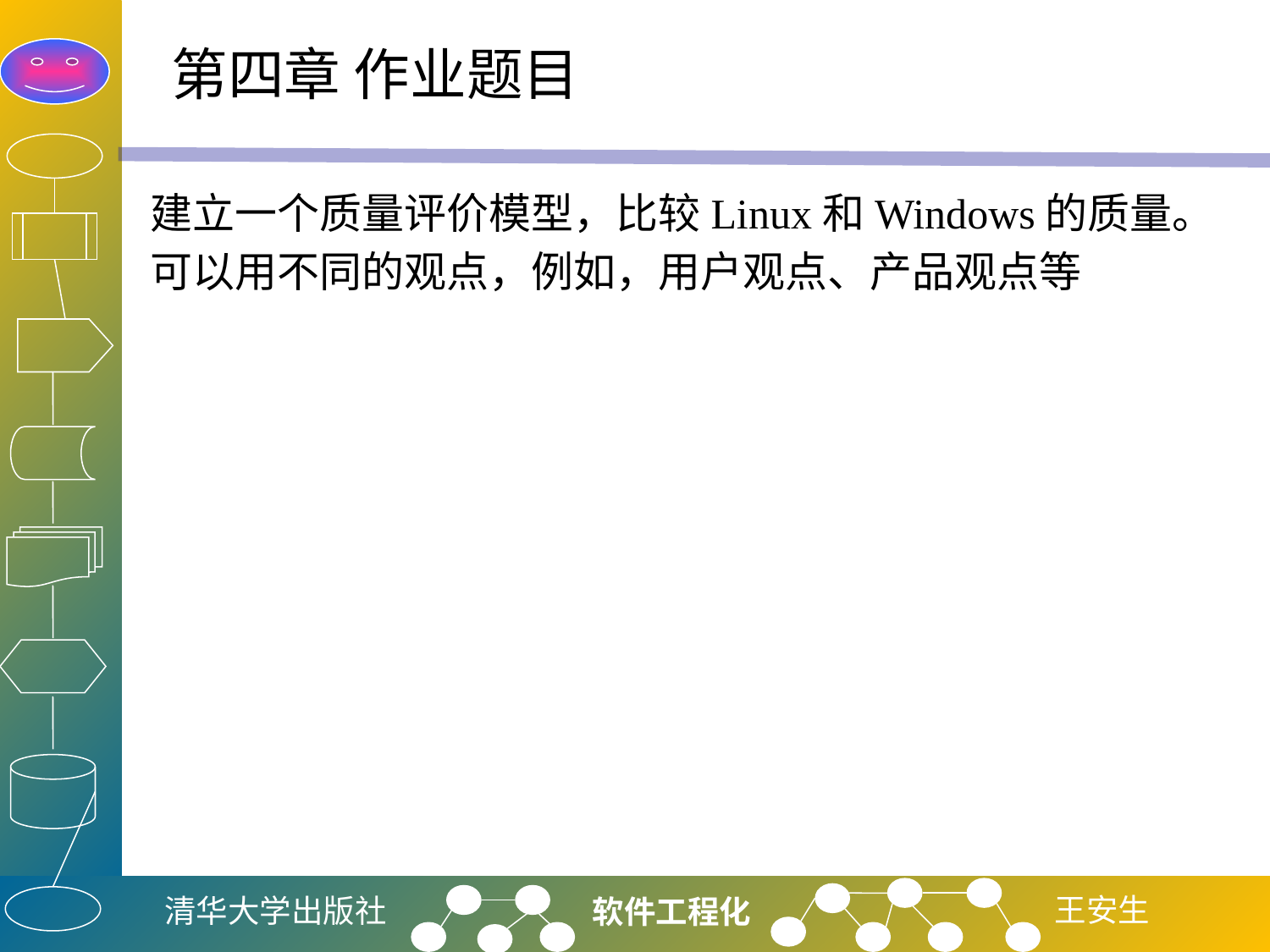

# 第四章 作业题目
建立一个质量评价模型，比较Linux和Windows的质量。
可以用不同的观点，例如，用户观点、产品观点等